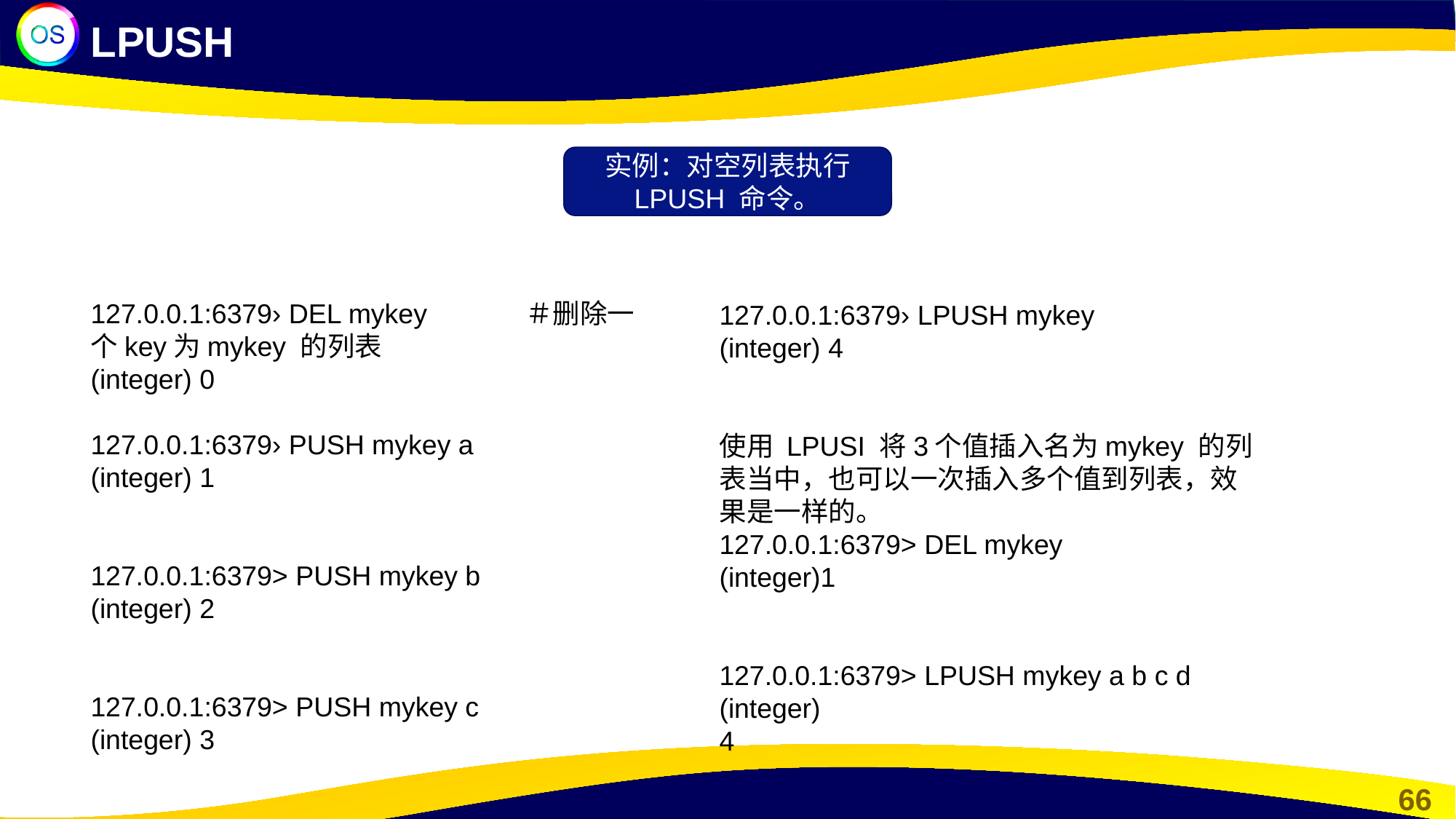

LPUSH
实例：对空列表执行 LPUSH 命令。
127.0.0.1:6379› DEL mykey            ＃删除一个key为mykey 的列表
(integer) 0

127.0.0.1:6379› PUSH mykey a
(integer) 1

127.0.0.1:6379> PUSH mykey b
(integer) 2

127.0.0.1:6379> PUSH mykey c
(integer) 3
127.0.0.1:6379› LPUSH mykey
(integer) 4

使用 LPUSI 将3个值插入名为mykey 的列表当中，也可以一次插入多个值到列表，效
果是一样的。
127.0.0.1:6379> DEL mykey
(integer)1

127.0.0.1:6379> LPUSH mykey a b c d
(integer)
4